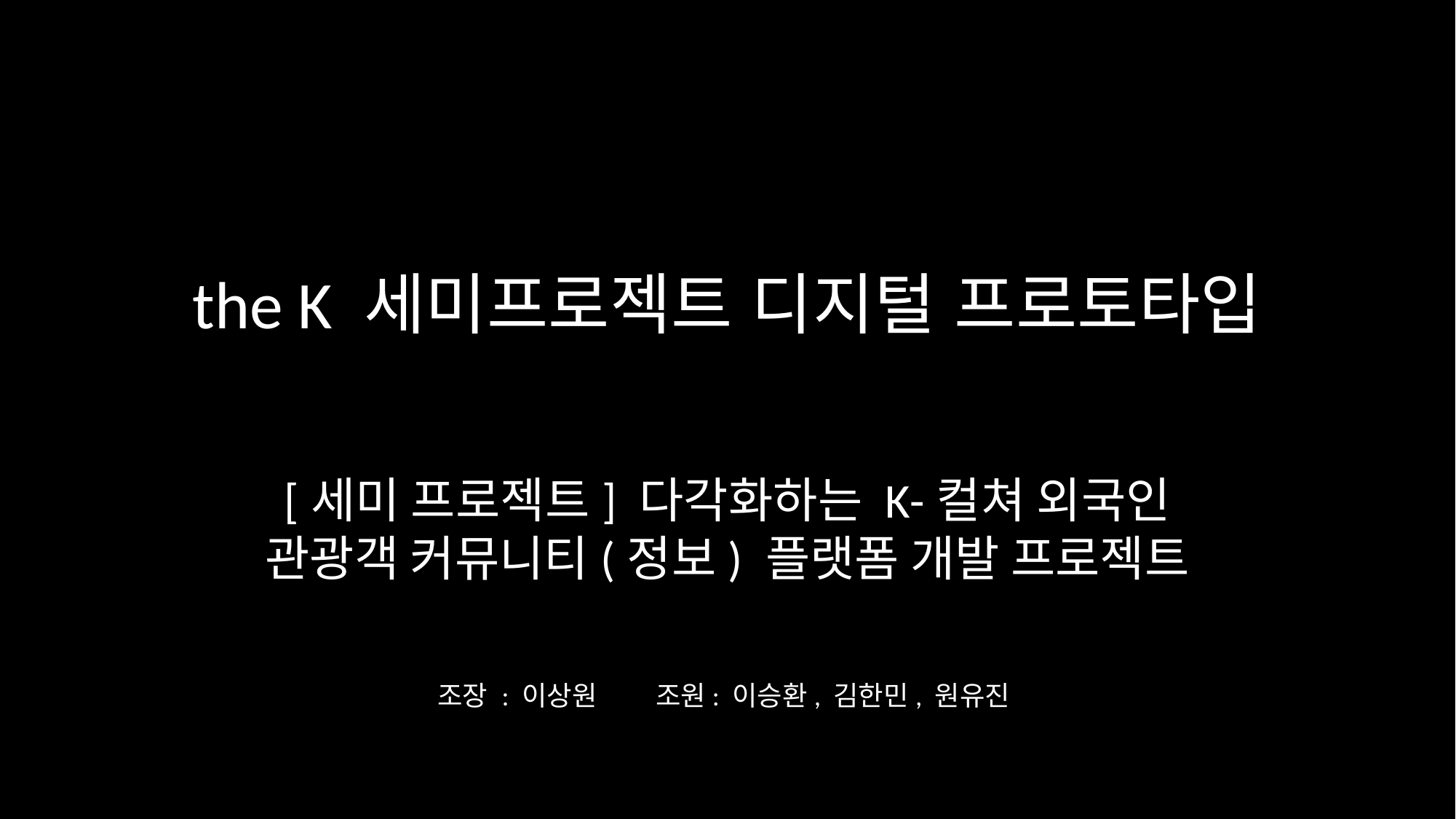

# the K 세미프로젝트 디지털 프로토타입
[세미 프로젝트] 다각화하는 K-컬쳐 외국인 관광객 커뮤니티(정보) 플랫폼 개발 프로젝트
조장 : 이상원 	조원: 이승환, 김한민, 원유진